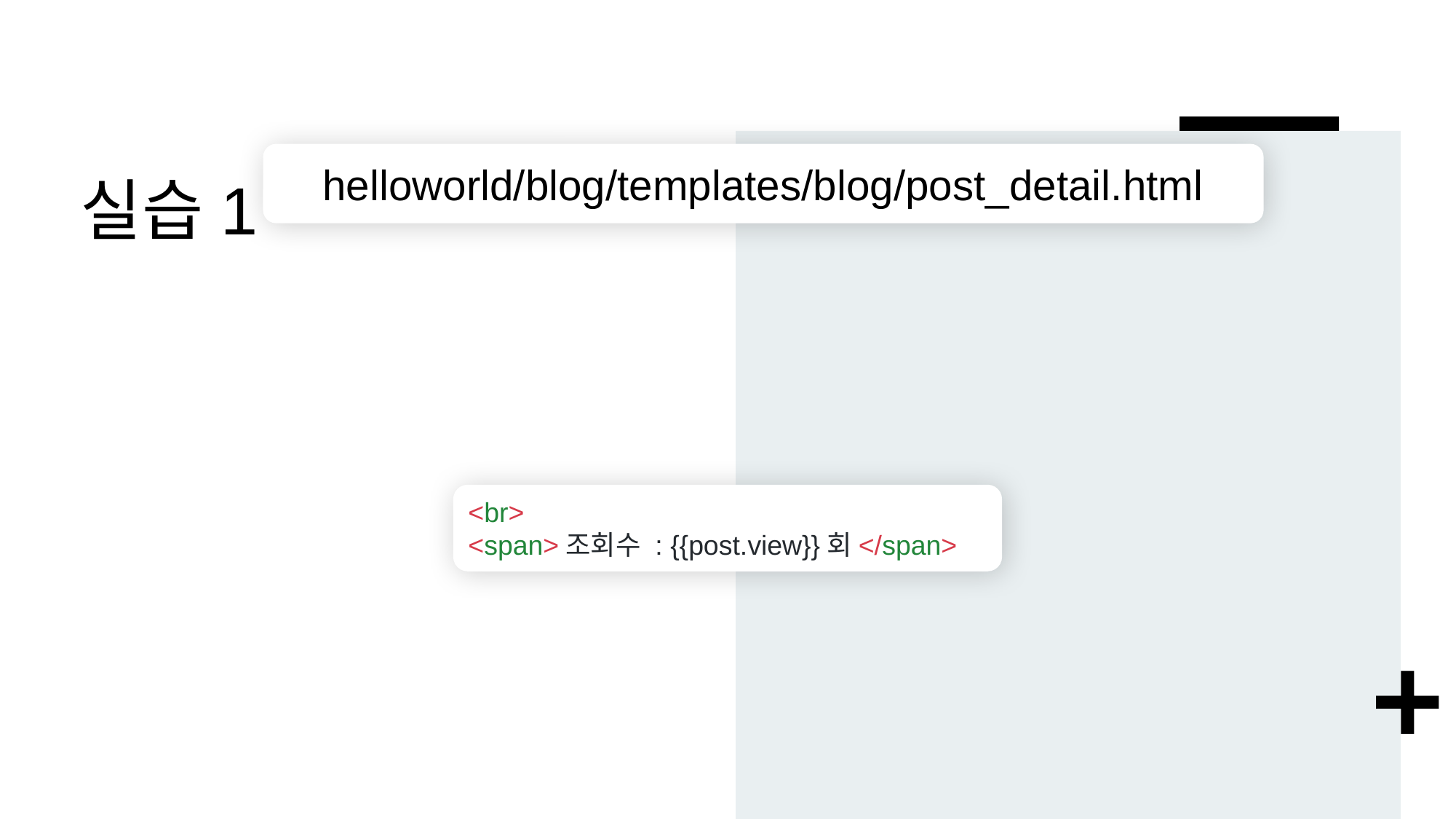

# 실습1
helloworld/blog/templates/blog/post_detail.html
<br>
<span>조회수 : {{post.view}}회</span>